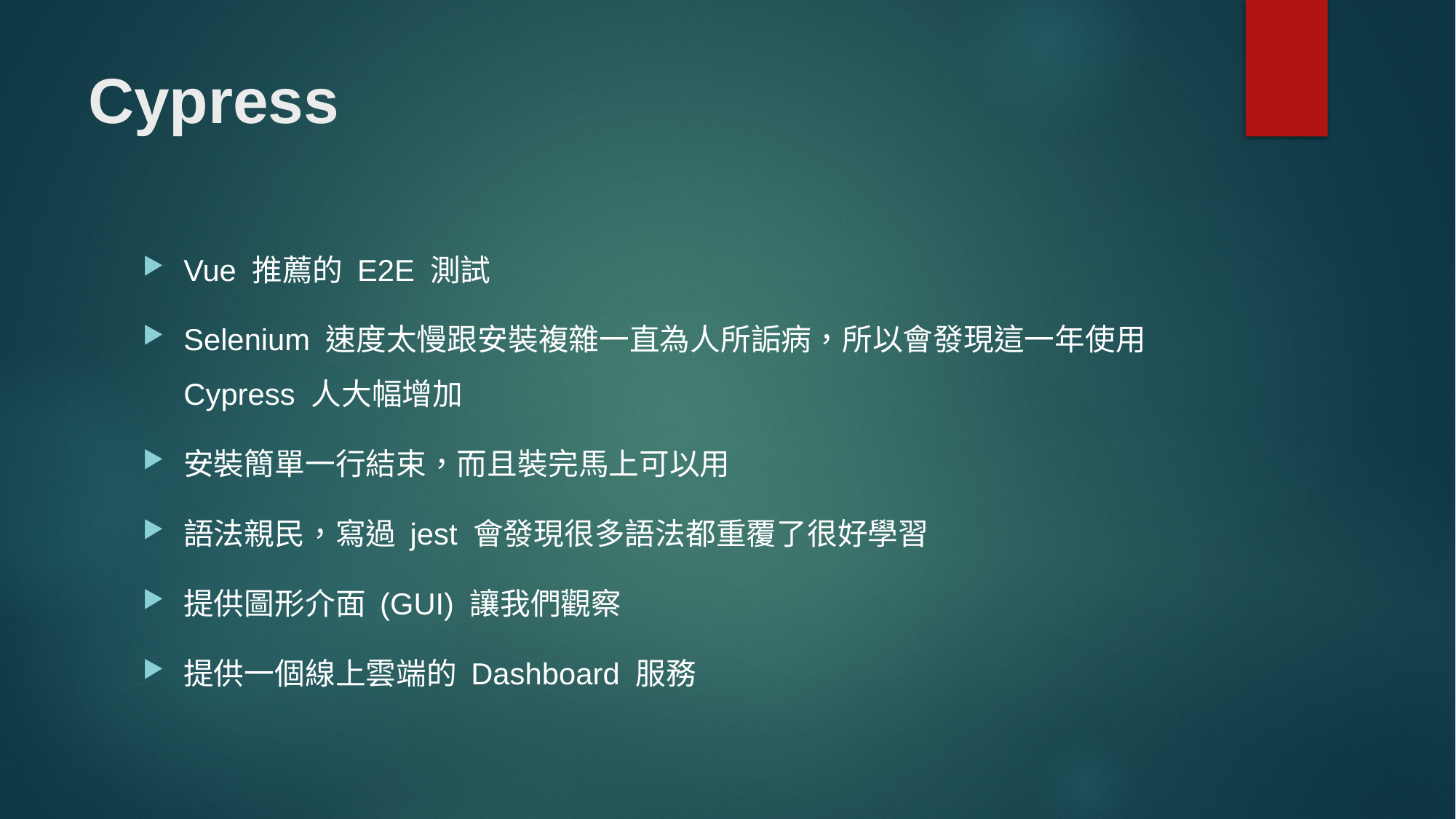

# Cypress
Vue 推薦的 E2E 測試
Selenium 速度太慢跟安裝複雜一直為人所詬病，所以會發現這一年使用 Cypress 人大幅增加
安裝簡單一行結束，而且裝完馬上可以用
語法親民，寫過 jest 會發現很多語法都重覆了很好學習
提供圖形介面 (GUI) 讓我們觀察
提供一個線上雲端的 Dashboard 服務